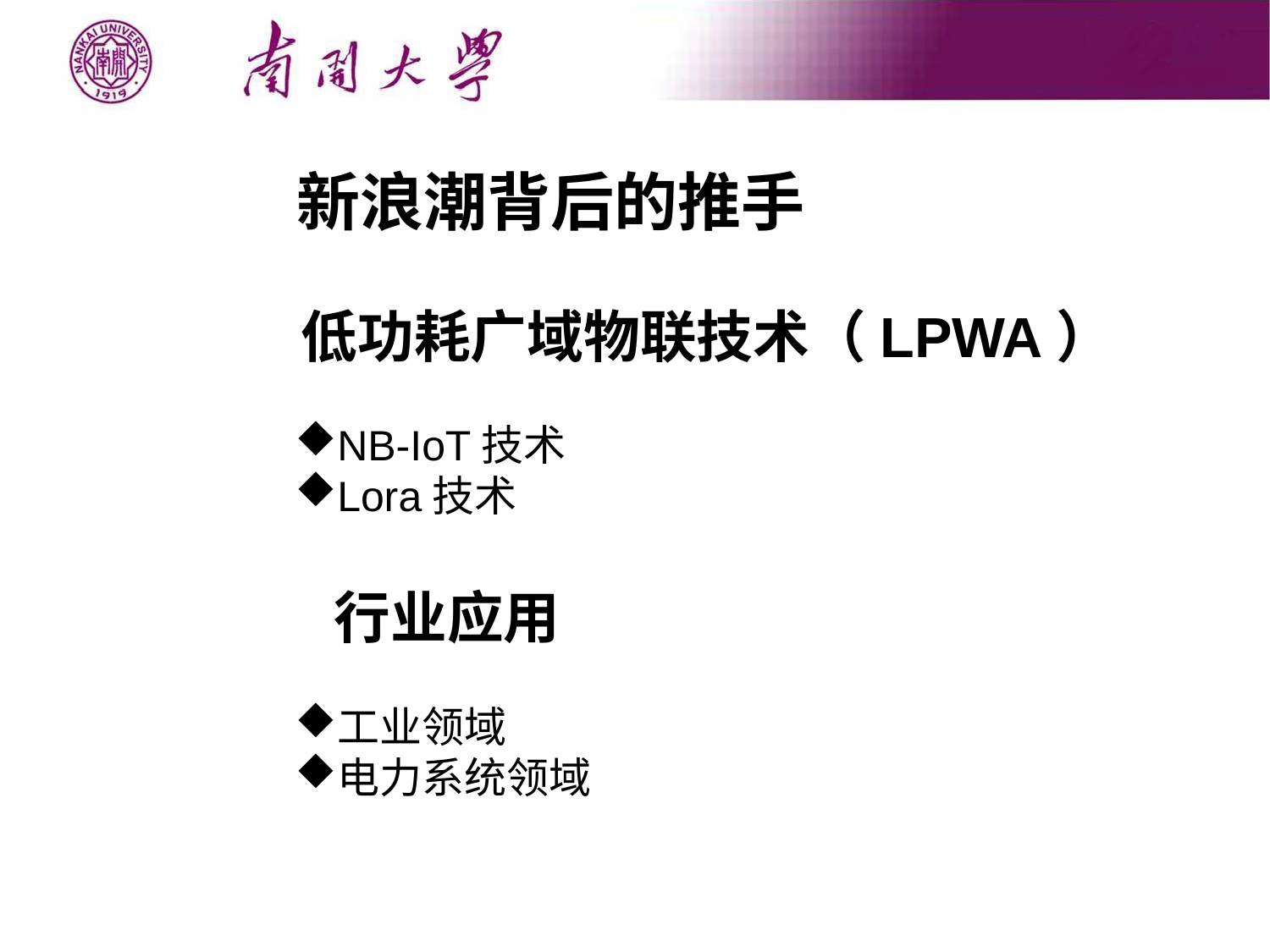

新浪潮背后的推手
       低功耗广域物联技术（LPWA）

NB-IoT技术
Lora技术
  行业应用

工业领域
电力系统领域